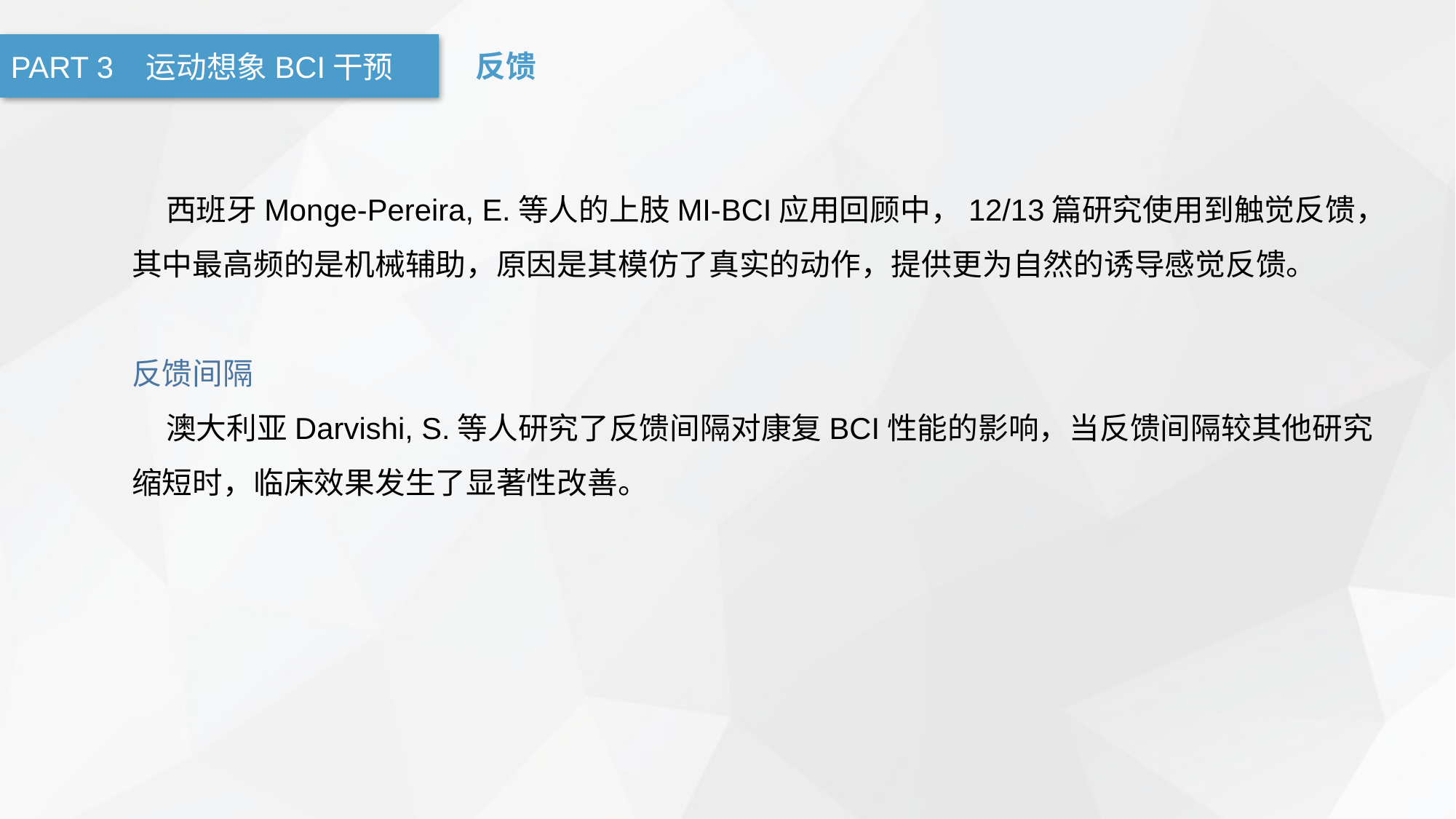

PART 3   运动想象BCI干预
反馈
    西班牙Monge-Pereira, E.等人的上肢MI-BCI应用回顾中，12/13篇研究使用到触觉反馈，其中最高频的是机械辅助，原因是其模仿了真实的动作，提供更为自然的诱导感觉反馈。

反馈间隔
    澳大利亚Darvishi, S.等人研究了反馈间隔对康复BCI性能的影响，当反馈间隔较其他研究缩短时，临床效果发生了显著性改善。